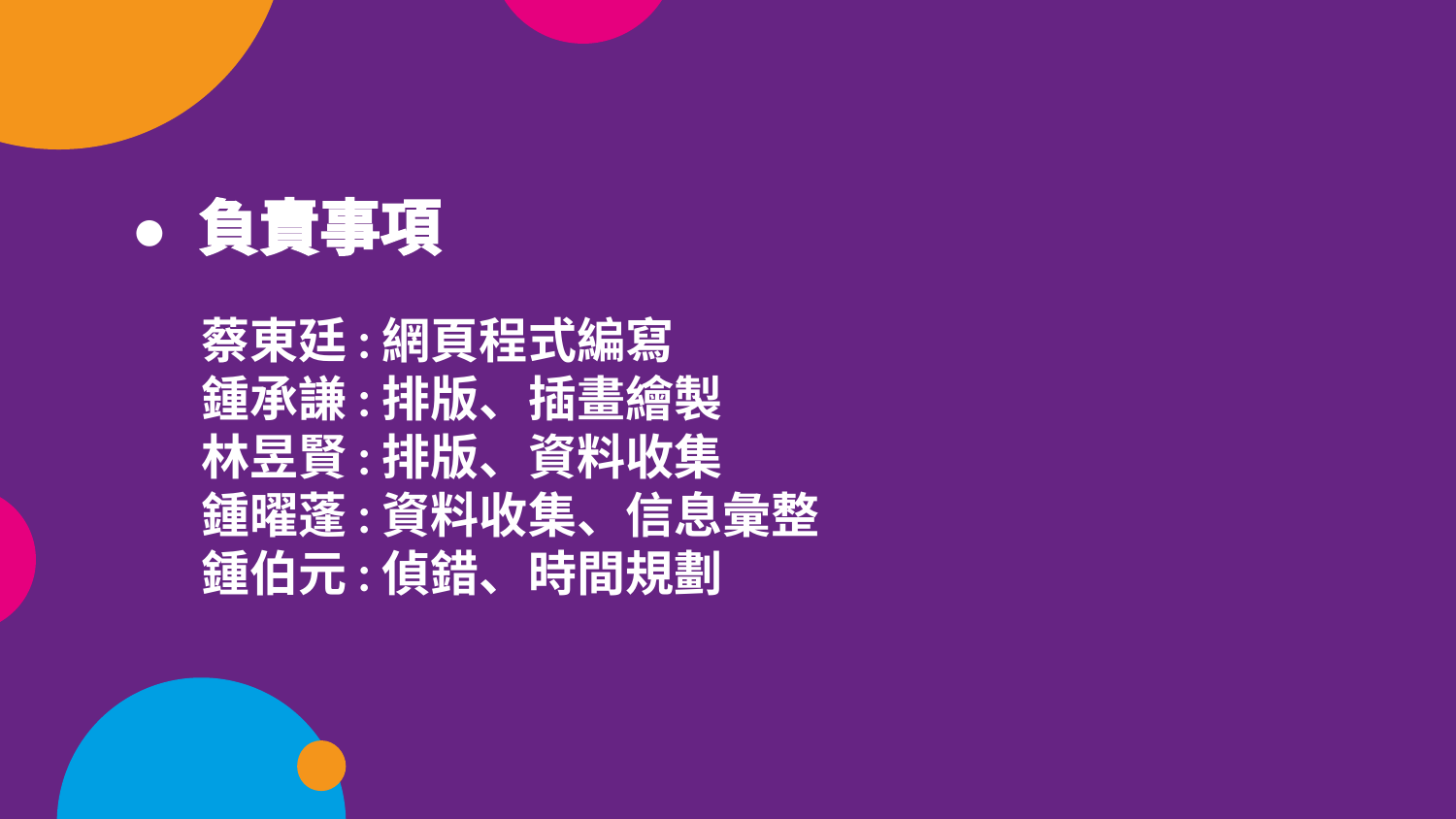

# 負責事項
蔡東廷:網頁程式編寫
鍾承謙:排版、插畫繪製
林昱賢:排版、資料收集
鍾曜蓬:資料收集、信息彙整
鍾伯元:偵錯、時間規劃